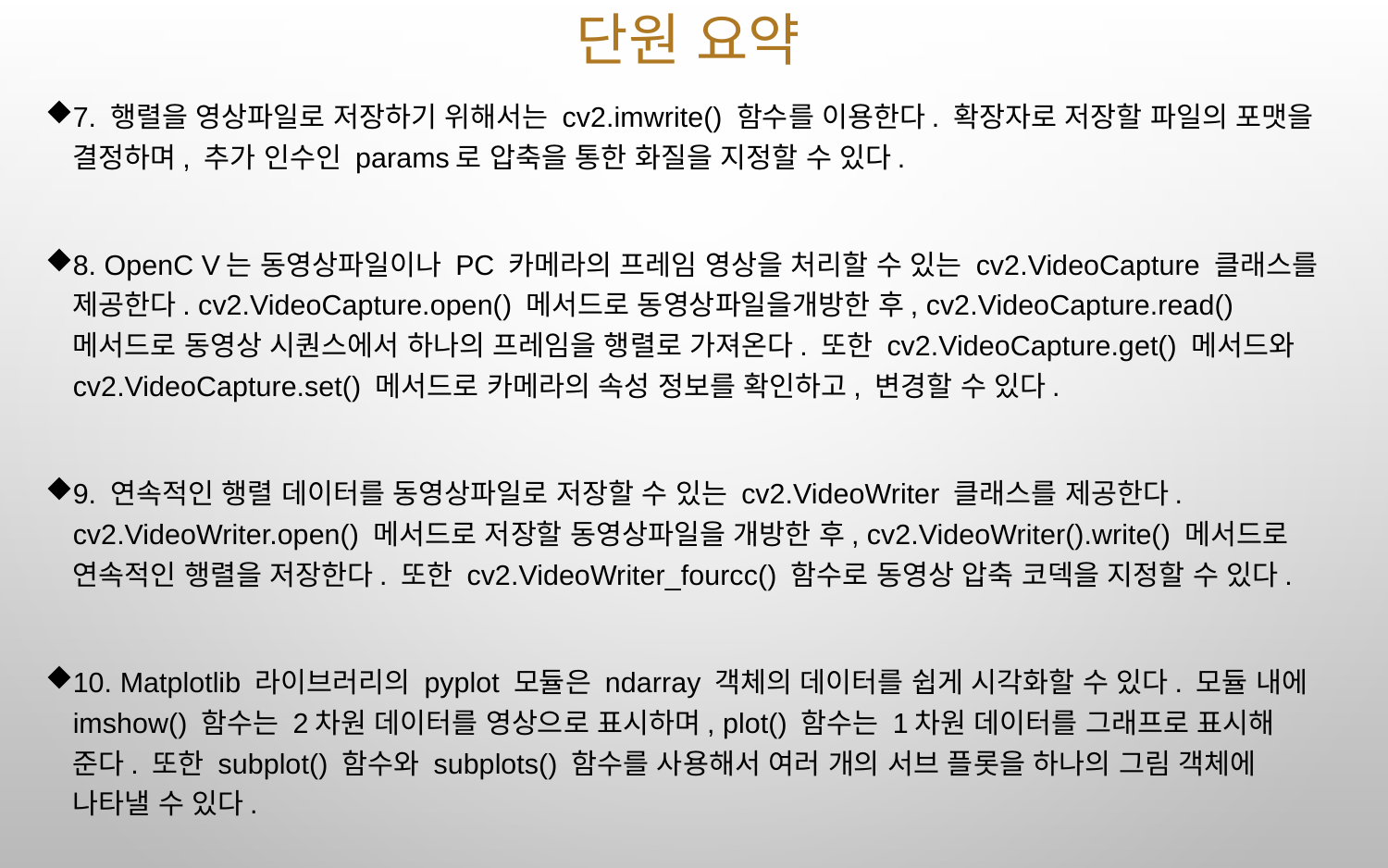

# 단원 요약
7. 행렬을 영상파일로 저장하기 위해서는 cv2.imwrite() 함수를 이용한다. 확장자로 저장할 파일의 포맷을 결정하며, 추가 인수인 params로 압축을 통한 화질을 지정할 수 있다.

8. OpenC V는 동영상파일이나 PC 카메라의 프레임 영상을 처리할 수 있는 cv2.VideoCapture 클래스를 제공한다. cv2.VideoCapture.open() 메서드로 동영상파일을개방한 후, cv2.VideoCapture.read() 메서드로 동영상 시퀀스에서 하나의 프레임을 행렬로 가져온다. 또한 cv2.VideoCapture.get() 메서드와 cv2.VideoCapture.set() 메서드로 카메라의 속성 정보를 확인하고, 변경할 수 있다.

9. 연속적인 행렬 데이터를 동영상파일로 저장할 수 있는 cv2.VideoWriter 클래스를 제공한다. cv2.VideoWriter.open() 메서드로 저장할 동영상파일을 개방한 후, cv2.VideoWriter().write() 메서드로 연속적인 행렬을 저장한다. 또한 cv2.VideoWriter_fourcc() 함수로 동영상 압축 코덱을 지정할 수 있다.

10. Matplotlib 라이브러리의 pyplot 모듈은 ndarray 객체의 데이터를 쉽게 시각화할 수 있다. 모듈 내에 imshow() 함수는 2차원 데이터를 영상으로 표시하며, plot() 함수는 1차원 데이터를 그래프로 표시해 준다. 또한 subplot() 함수와 subplots() 함수를 사용해서 여러 개의 서브 플롯을 하나의 그림 객체에 나타낼 수 있다.